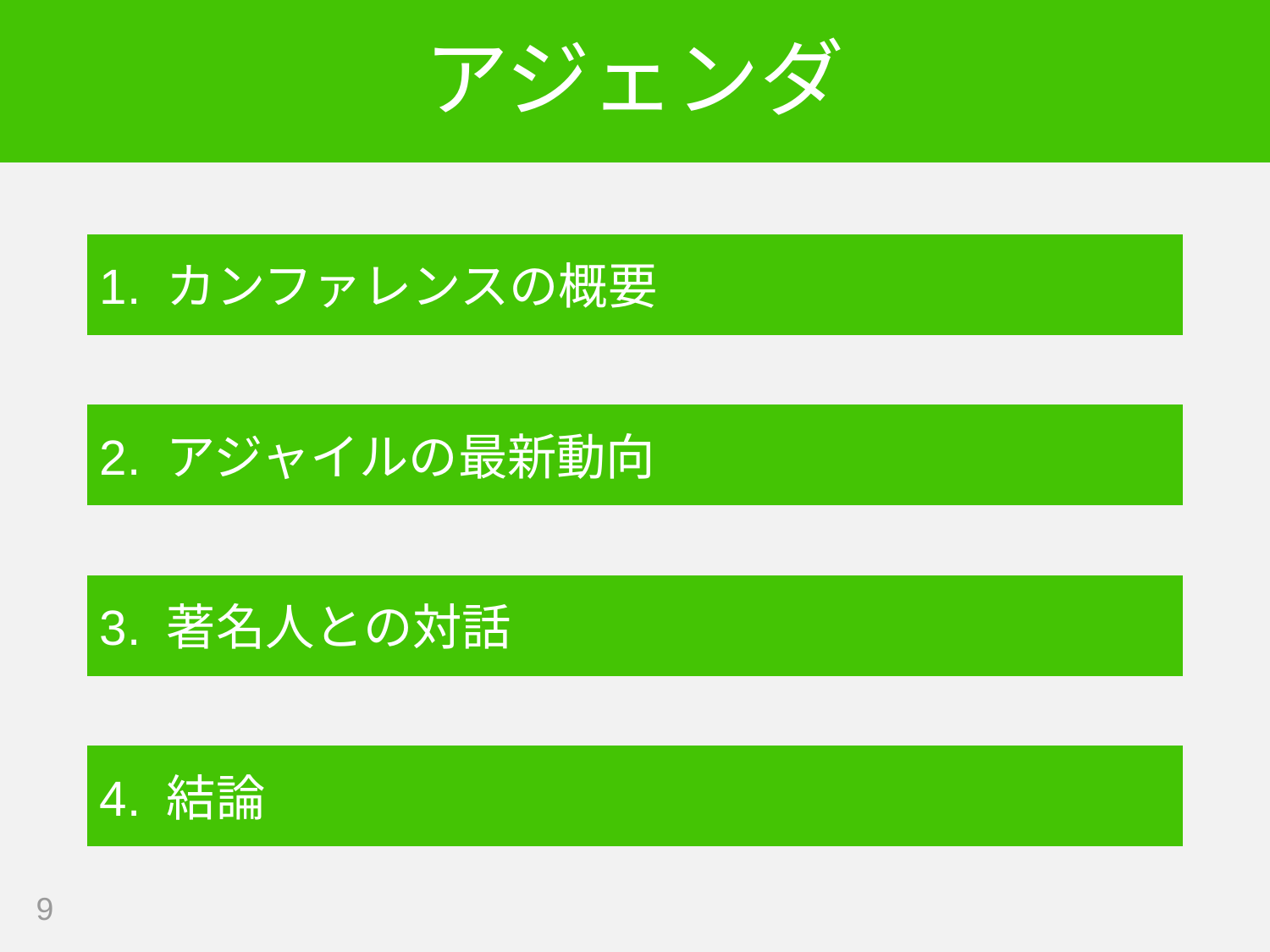

# アジェンダ
1. カンファレンスの概要
2. アジャイルの最新動向
3. 著名人との対話
4. 結論
9